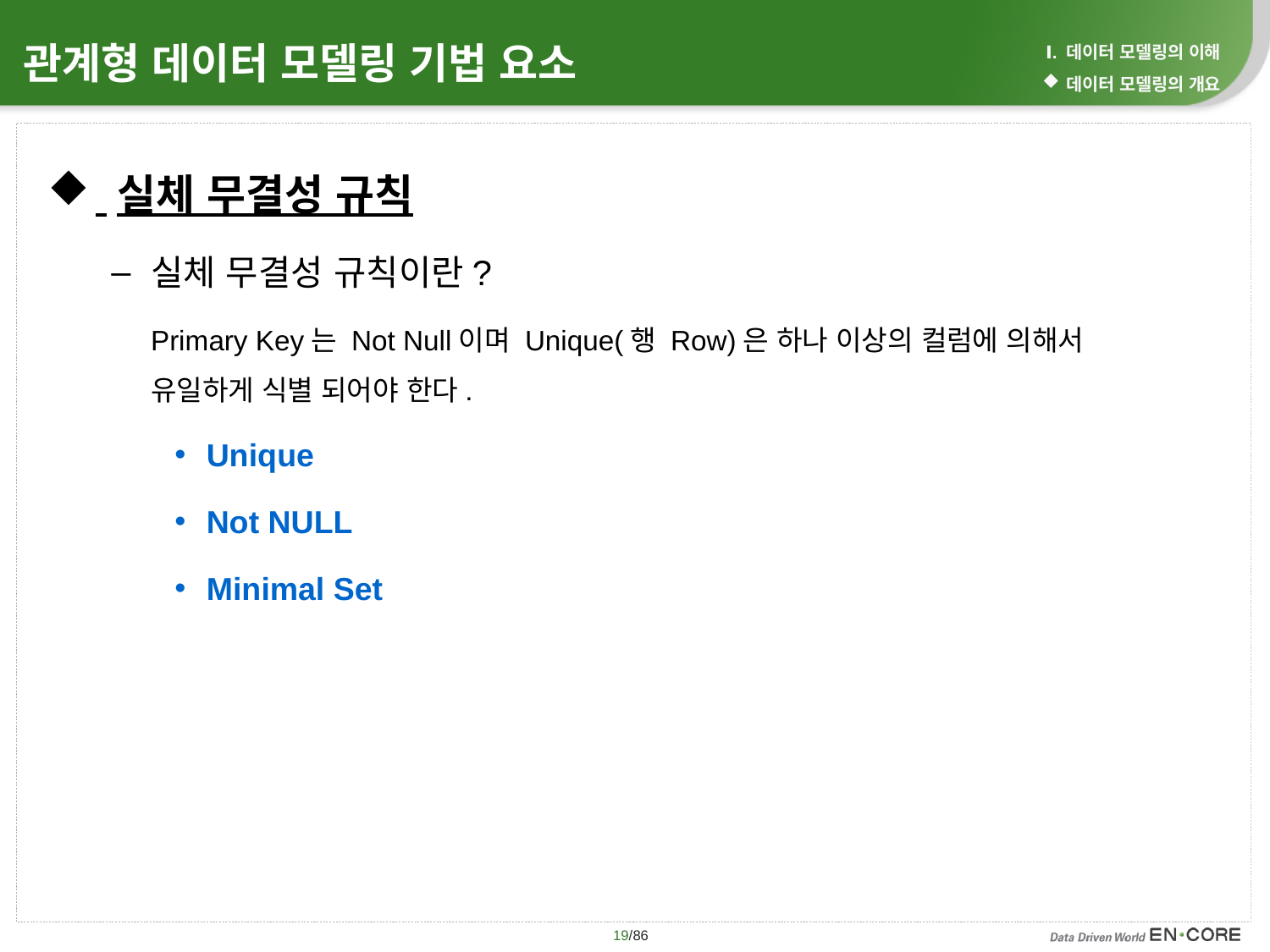

Ⅰ. 데이터 모델링의 이해
데이터 모델링의 개요
# 관계형 데이터 모델링 기법 요소
 실체 무결성 규칙
실체 무결성 규칙이란?
Primary Key는 Not Null이며 Unique(행 Row)은 하나 이상의 컬럼에 의해서 유일하게 식별 되어야 한다.
Unique
Not NULL
Minimal Set